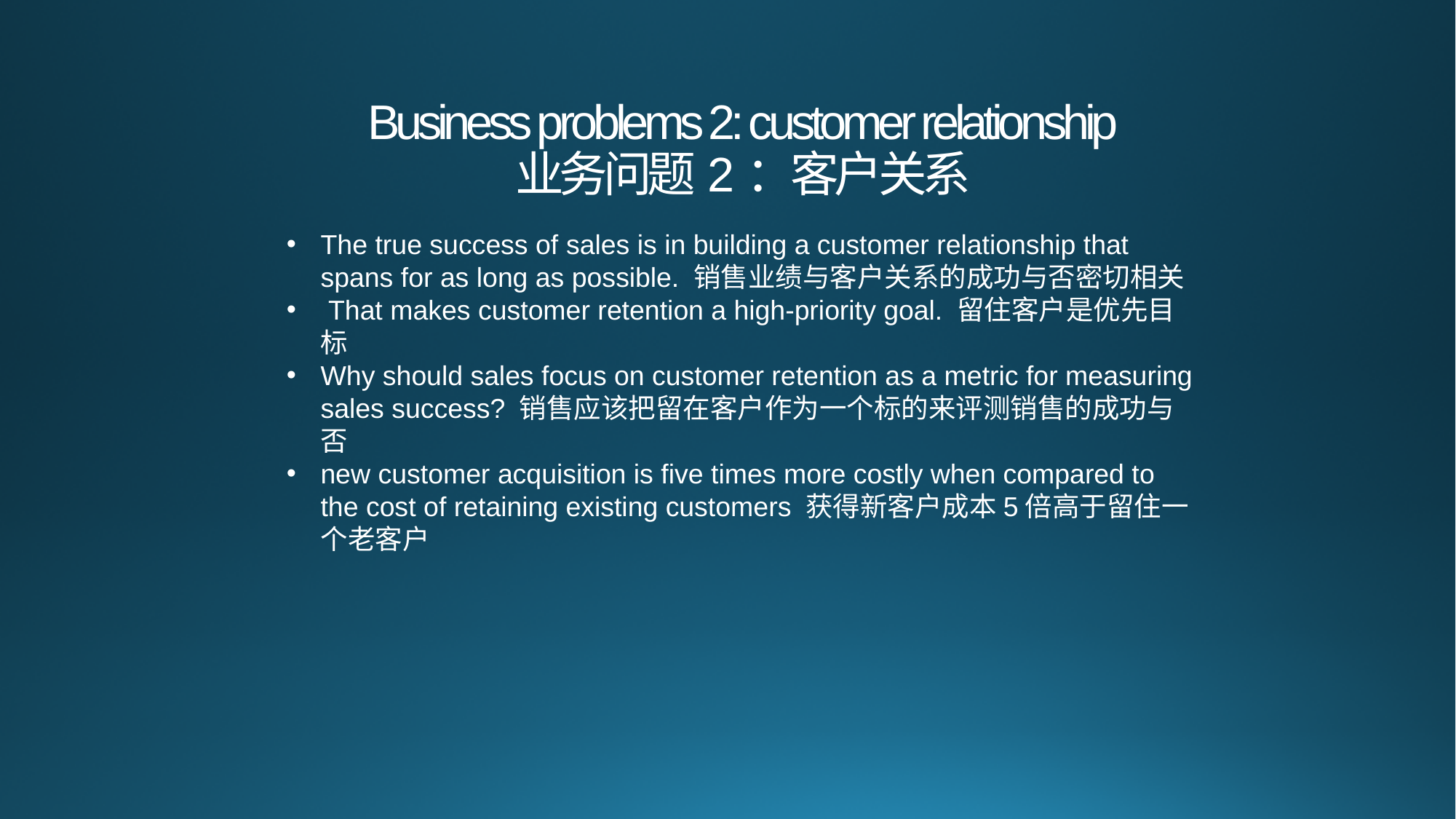

# Business problems 2: customer relationship 业务问题2：客户关系
The true success of sales is in building a customer relationship that spans for as long as possible. 销售业绩与客户关系的成功与否密切相关
 That makes customer retention a high-priority goal. 留住客户是优先目标
Why should sales focus on customer retention as a metric for measuring sales success? 销售应该把留在客户作为一个标的来评测销售的成功与否
new customer acquisition is five times more costly when compared to the cost of retaining existing customers 获得新客户成本5倍高于留住一个老客户